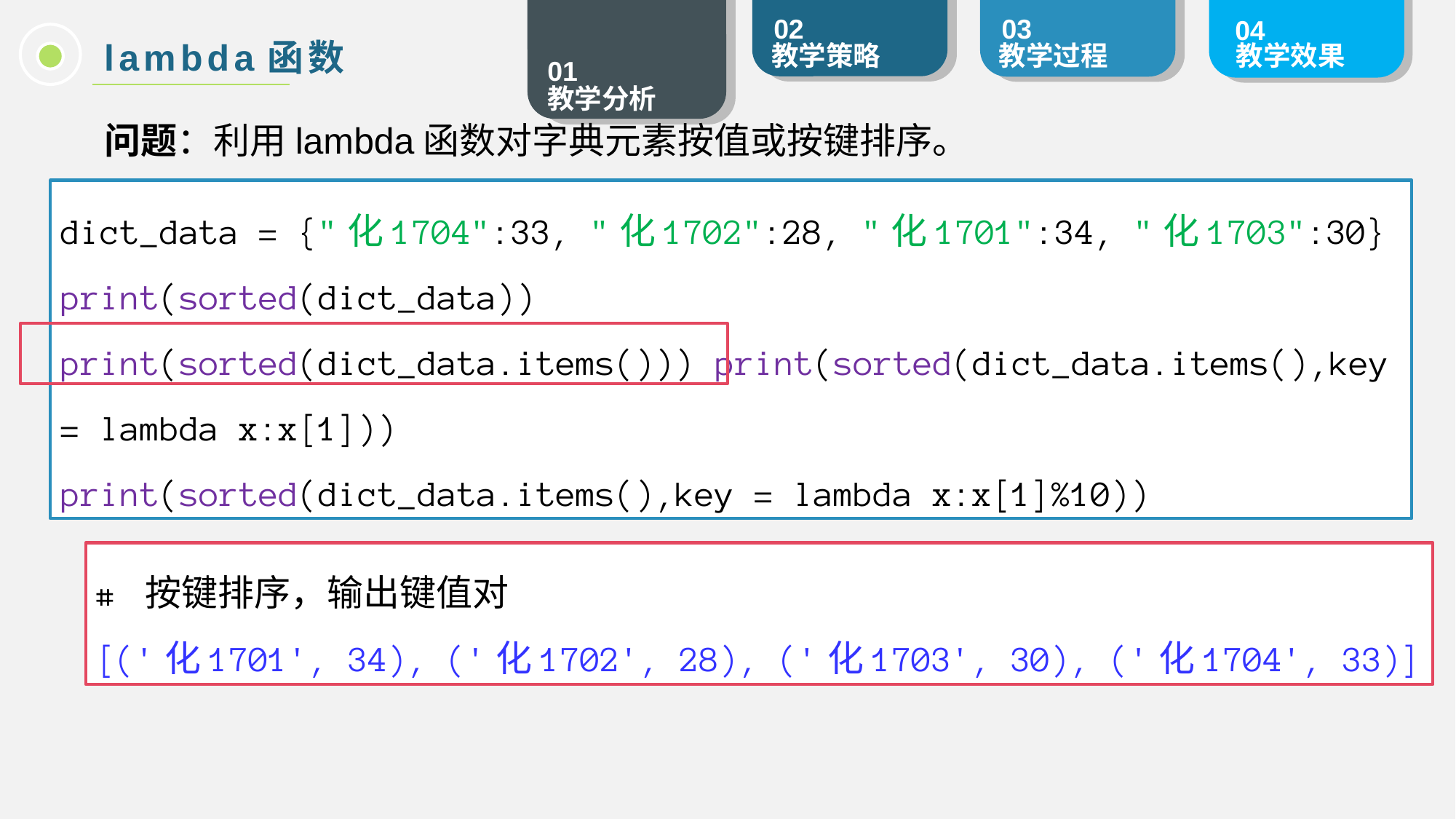

lambda函数
问题：利用lambda函数对字典元素按值或按键排序。
dict_data = {"化1704":33, "化1702":28, "化1701":34, "化1703":30}
print(sorted(dict_data))
print(sorted(dict_data.items())) print(sorted(dict_data.items(),key = lambda x:x[1]))
print(sorted(dict_data.items(),key = lambda x:x[1]%10))

# 按键排序，输出键值对
[('化1701', 34), ('化1702', 28), ('化1703', 30), ('化1704', 33)]